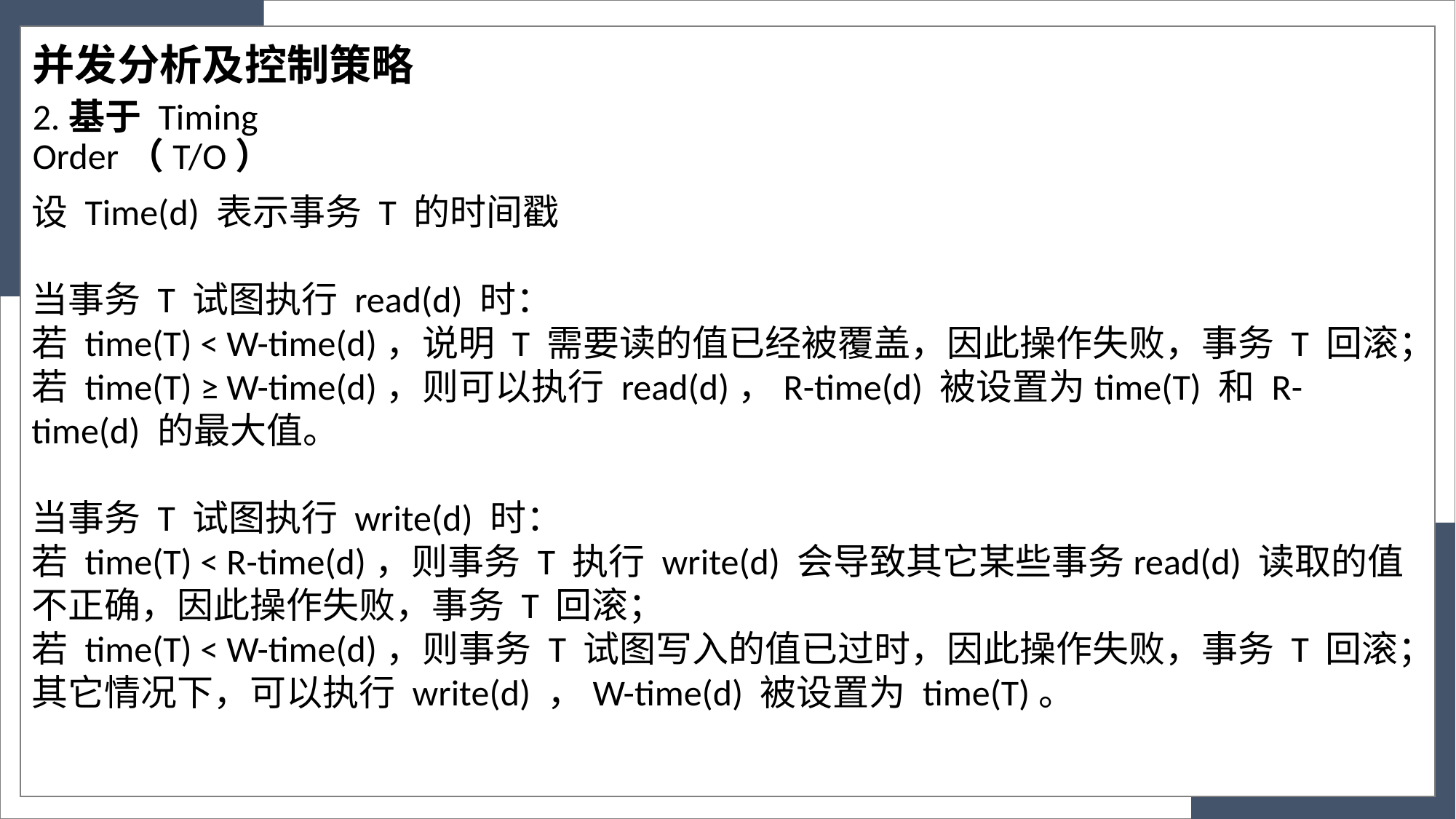

并发分析及控制策略

2.基于 Timing Order（T/O）
设 Time(d) 表示事务 T 的时间戳

当事务 T 试图执行 read(d) 时：
若 time(T) < W-time(d)，说明 T 需要读的值已经被覆盖，因此操作失败，事务 T 回滚；
若 time(T) ≥ W-time(d)，则可以执行 read(d)，R-time(d) 被设置为time(T) 和 R-time(d) 的最大值。

当事务 T 试图执行 write(d) 时：
若 time(T) < R-time(d)，则事务 T 执行 write(d) 会导致其它某些事务read(d) 读取的值不正确，因此操作失败，事务 T 回滚；
若 time(T) < W-time(d)，则事务 T 试图写入的值已过时，因此操作失败，事务 T 回滚；
其它情况下，可以执行 write(d) ，W-time(d) 被设置为 time(T)。